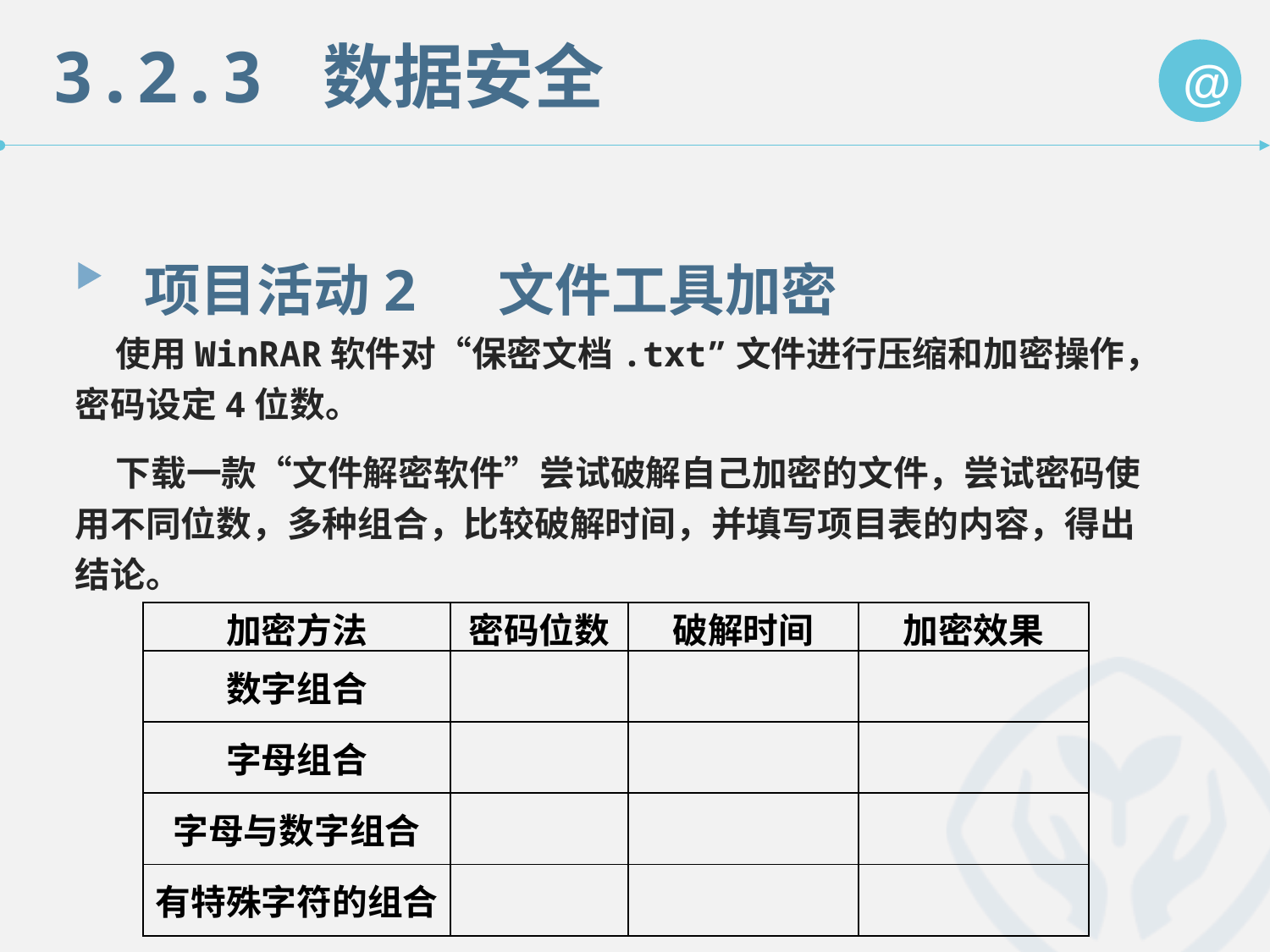

3.2.3 数据安全
@
项目活动2  文件工具加密

    使用WinRAR软件对“保密文档.txt”文件进行压缩和加密操作，密码设定4位数。
    下载一款“文件解密软件”尝试破解自己加密的文件，尝试密码使用不同位数，多种组合，比较破解时间，并填写项目表的内容，得出结论。
| 加密方法 | 密码位数 | 破解时间 | 加密效果 |
| --- | --- | --- | --- |
| 数字组合 |  |  |  |
| 字母组合 |  |  |  |
| 字母与数字组合 |  |  |  |
| 有特殊字符的组合 |  |  |  |